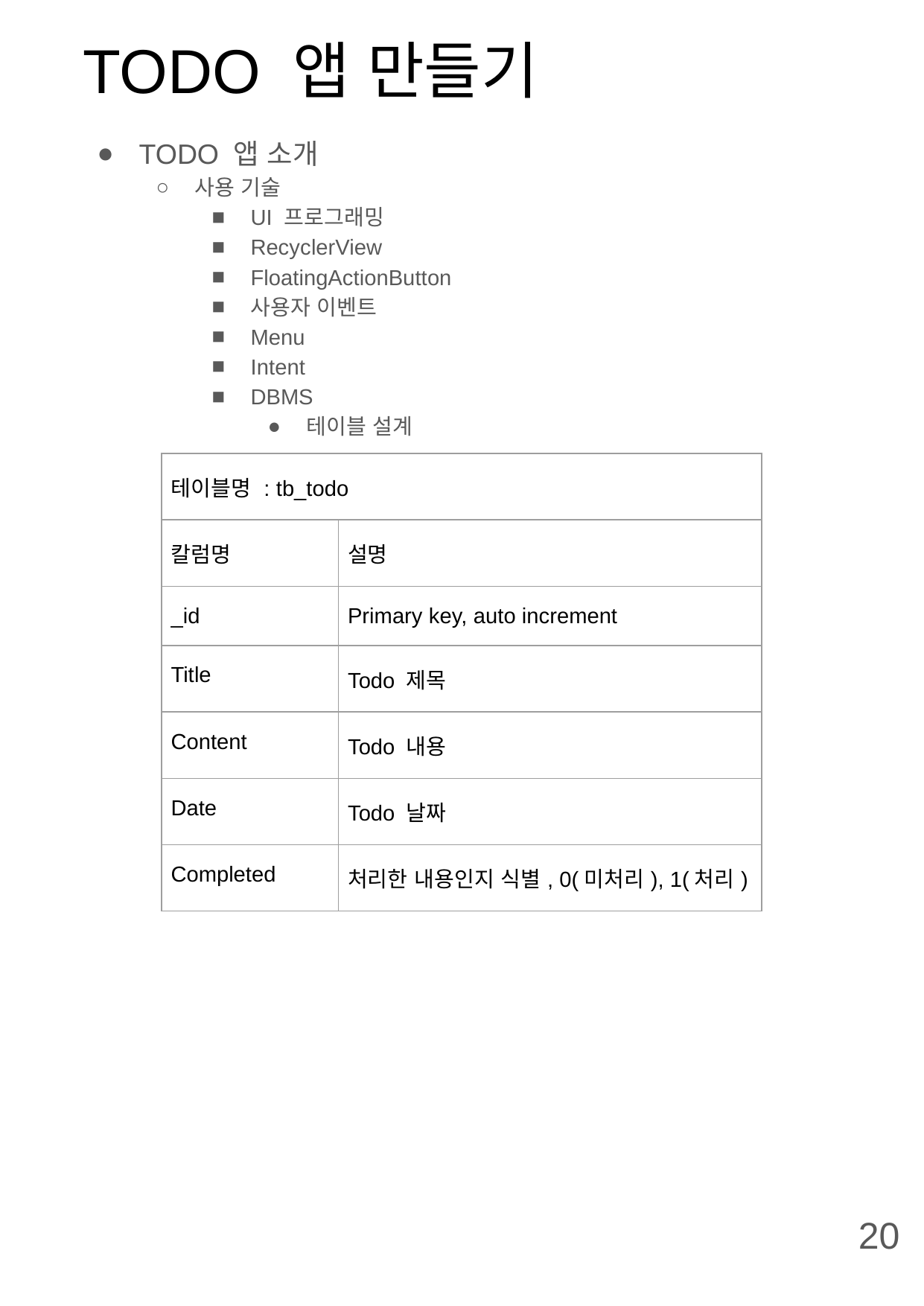

# TODO 앱 만들기
TODO 앱 소개
사용 기술
UI 프로그래밍
RecyclerView
FloatingActionButton
사용자 이벤트
Menu
Intent
DBMS
테이블 설계
| 테이블명 : tb\_todo |  |
| --- | --- |
| 칼럼명 | 설명 |
| \_id | Primary key, auto increment |
| Title | Todo 제목 |
| Content | Todo 내용 |
| Date | Todo 날짜 |
| Completed | 처리한 내용인지 식별, 0(미처리), 1(처리) |
20